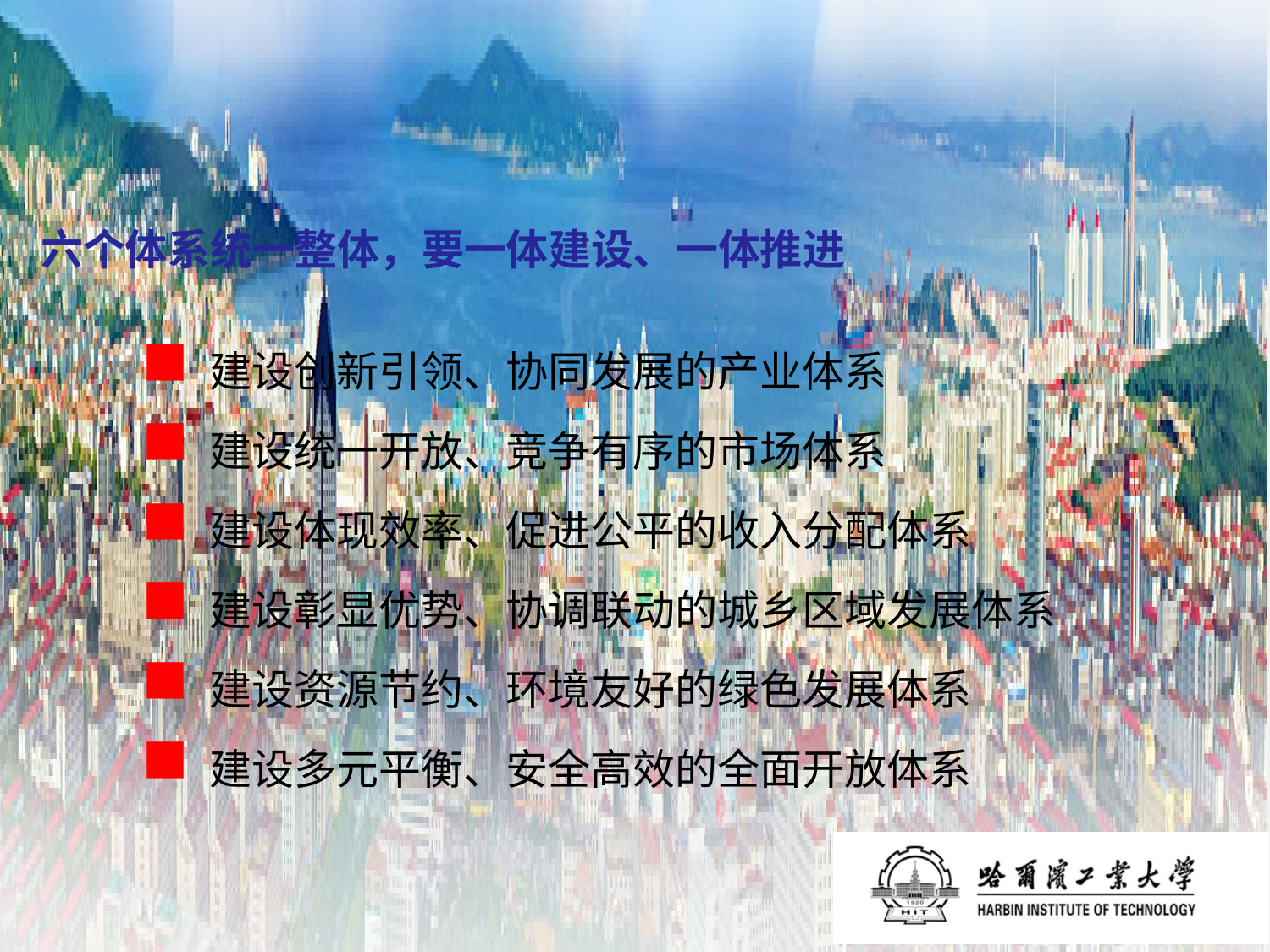

# 六个体系统一整体，要一体建设、一体推进
 建设创新引领、协同发展的产业体系
 建设统一开放、竞争有序的市场体系
 建设体现效率、促进公平的收入分配体系
 建设彰显优势、协调联动的城乡区域发展体系
 建设资源节约、环境友好的绿色发展体系
 建设多元平衡、安全高效的全面开放体系